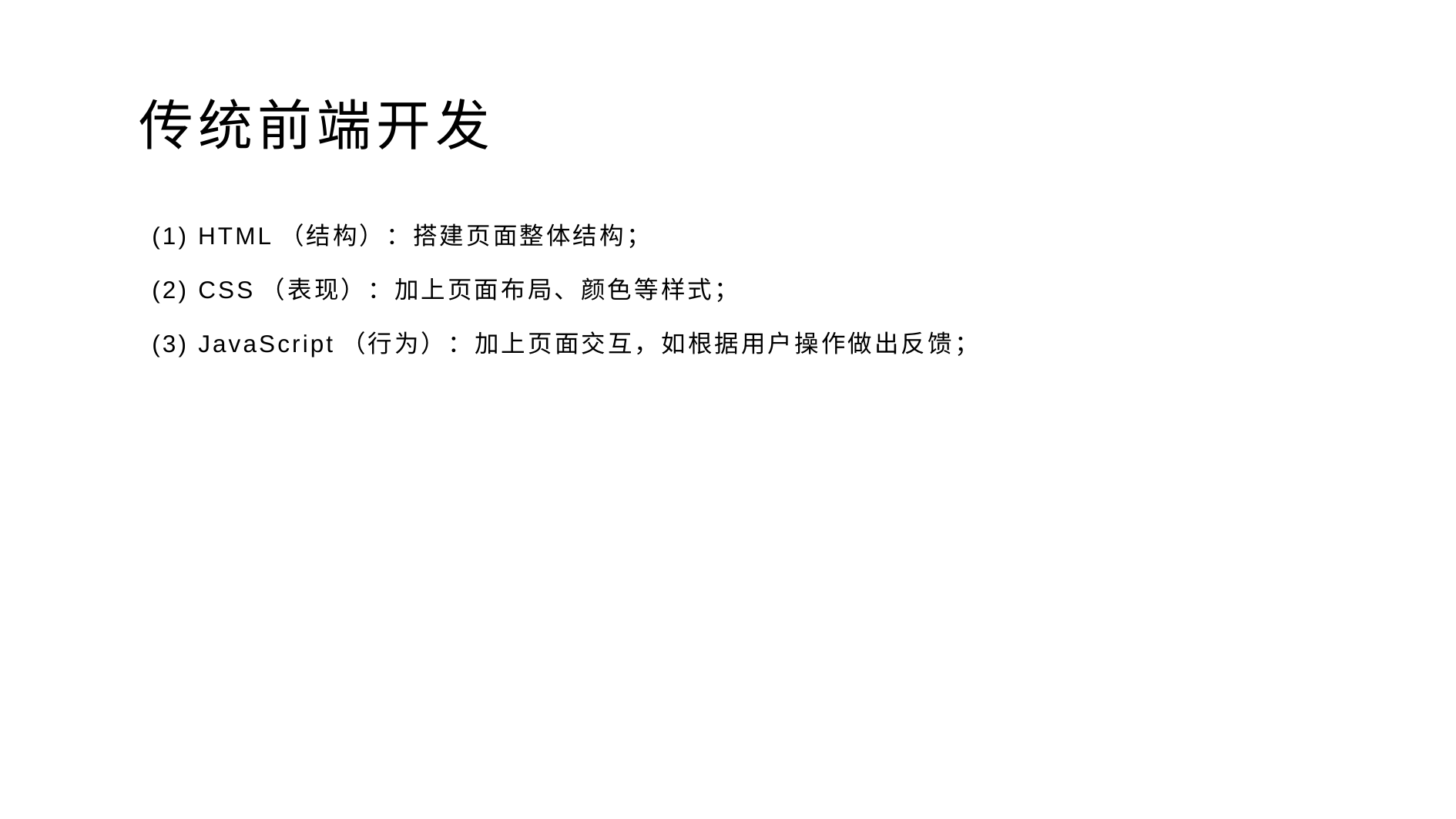

# 传统前端开发
(1) HTML（结构）：搭建页面整体结构；
(2) CSS（表现）：加上页面布局、颜色等样式；
(3) JavaScript（行为）：加上页面交互，如根据用户操作做出反馈；